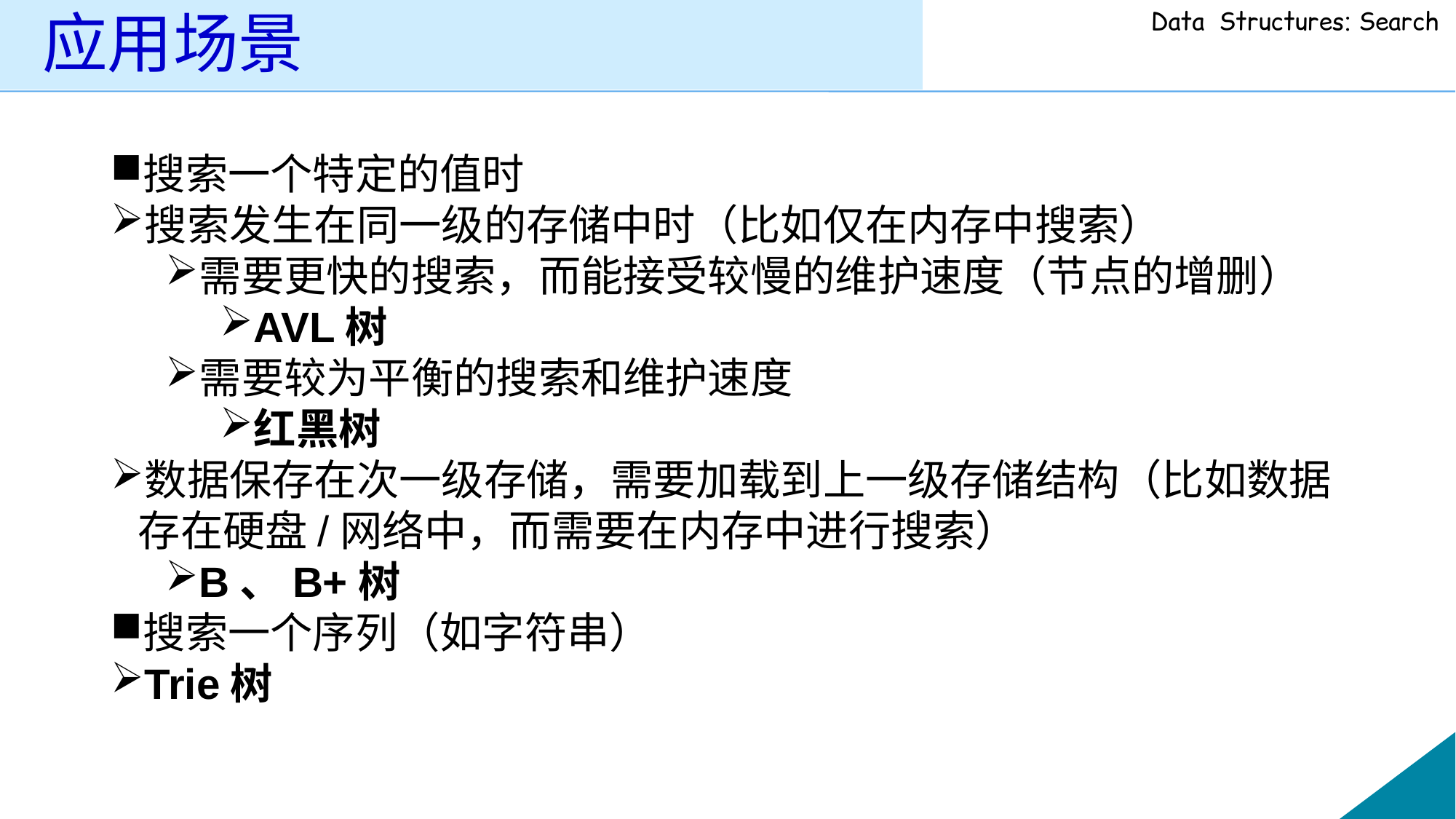

# 应用场景
搜索一个特定的值时
搜索发生在同一级的存储中时（比如仅在内存中搜索）
需要更快的搜索，而能接受较慢的维护速度（节点的增删）
AVL树
需要较为平衡的搜索和维护速度
红黑树
数据保存在次一级存储，需要加载到上一级存储结构（比如数据存在硬盘/网络中，而需要在内存中进行搜索）
B、B+树
搜索一个序列（如字符串）
Trie树